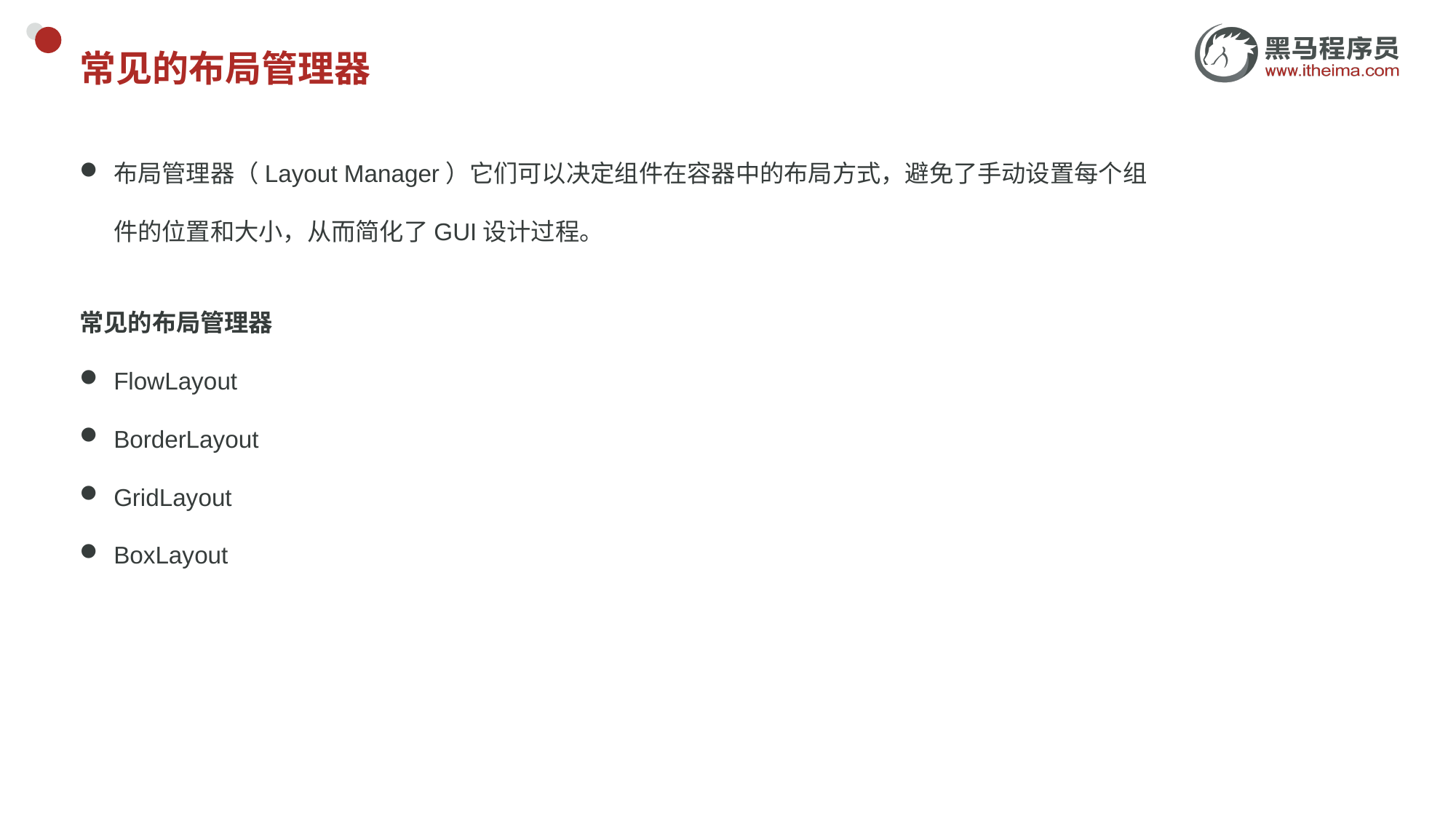

# 常见的布局管理器
布局管理器（Layout Manager）它们可以决定组件在容器中的布局方式，避免了手动设置每个组件的位置和大小，从而简化了GUI设计过程。

常见的布局管理器
FlowLayout
BorderLayout
GridLayout
BoxLayout